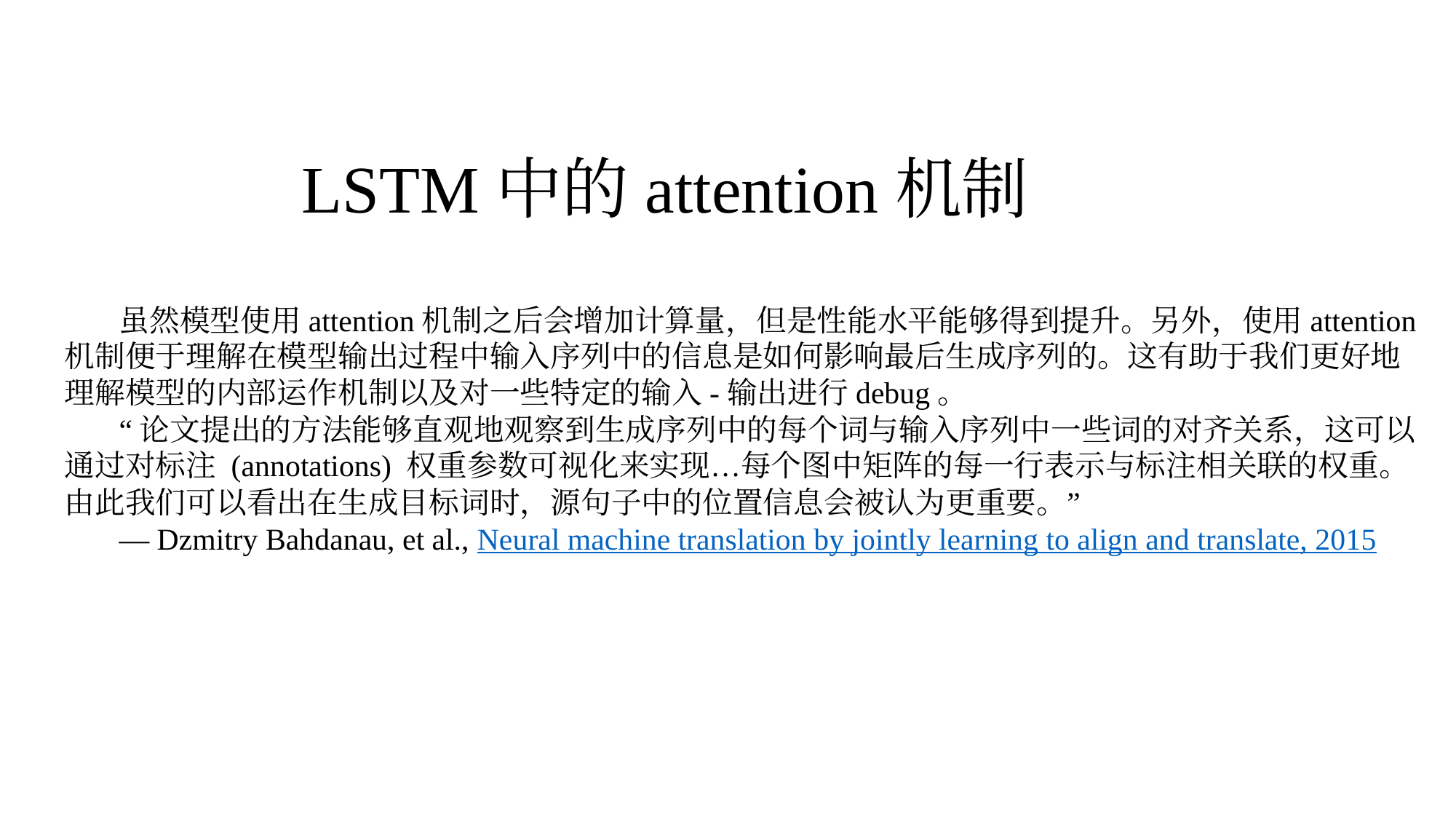

LSTM中的attention机制
虽然模型使用attention机制之后会增加计算量，但是性能水平能够得到提升。另外，使用attention机制便于理解在模型输出过程中输入序列中的信息是如何影响最后生成序列的。这有助于我们更好地理解模型的内部运作机制以及对一些特定的输入-输出进行debug。
“论文提出的方法能够直观地观察到生成序列中的每个词与输入序列中一些词的对齐关系，这可以通过对标注 (annotations) 权重参数可视化来实现…每个图中矩阵的每一行表示与标注相关联的权重。由此我们可以看出在生成目标词时，源句子中的位置信息会被认为更重要。”
— Dzmitry Bahdanau, et al., Neural machine translation by jointly learning to align and translate, 2015